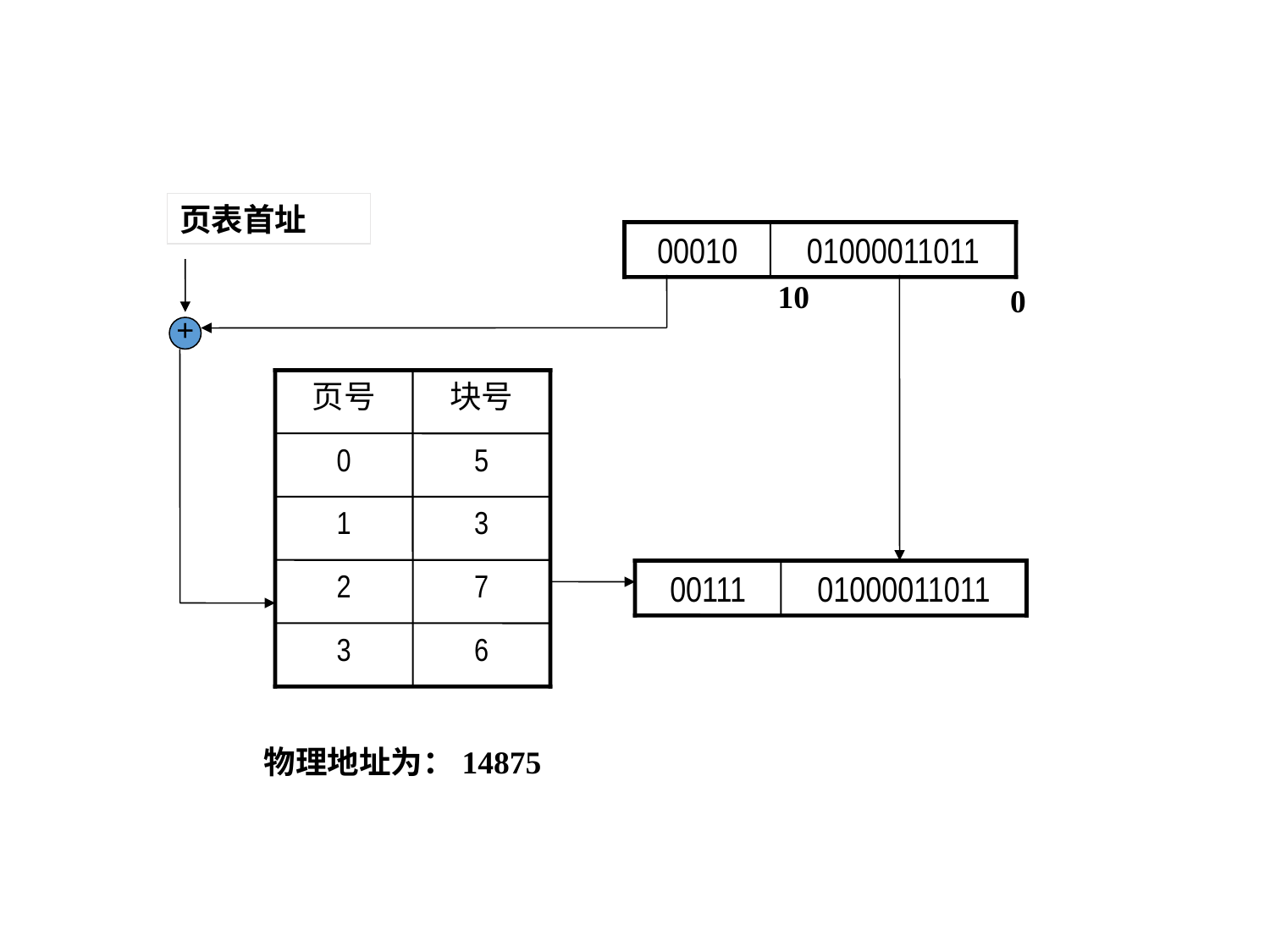

#
页表首址
00010

01000011011

10

0

+

页号

块号

0

5
1

3
2

7
00111

01000011011

3

6

物理地址为：14875